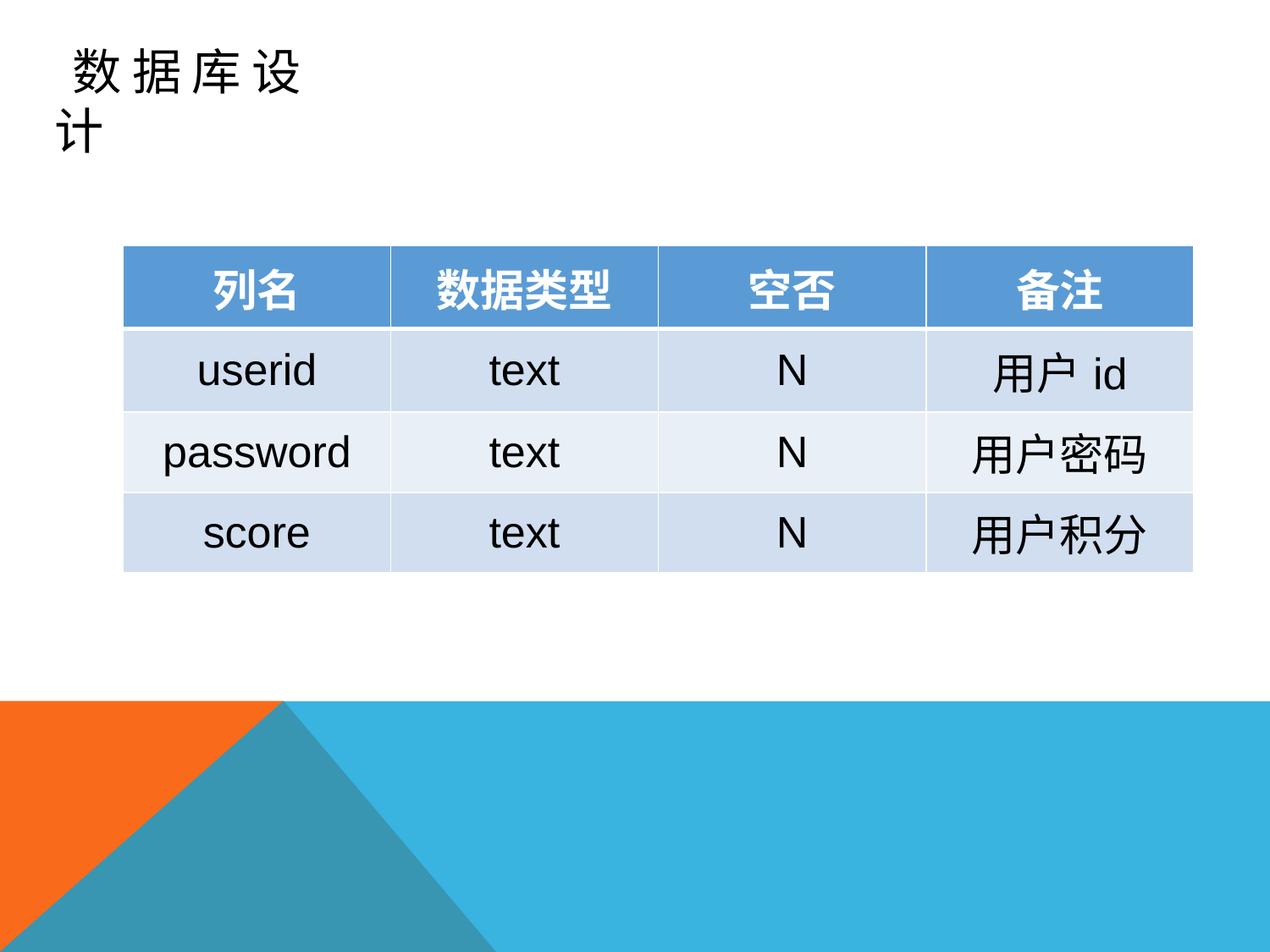

数据库设计
| 列名 | 数据类型 | 空否 | 备注 |
| --- | --- | --- | --- |
| userid | text | N | 用户id |
| password | text | N | 用户密码 |
| score | text | N | 用户积分 |